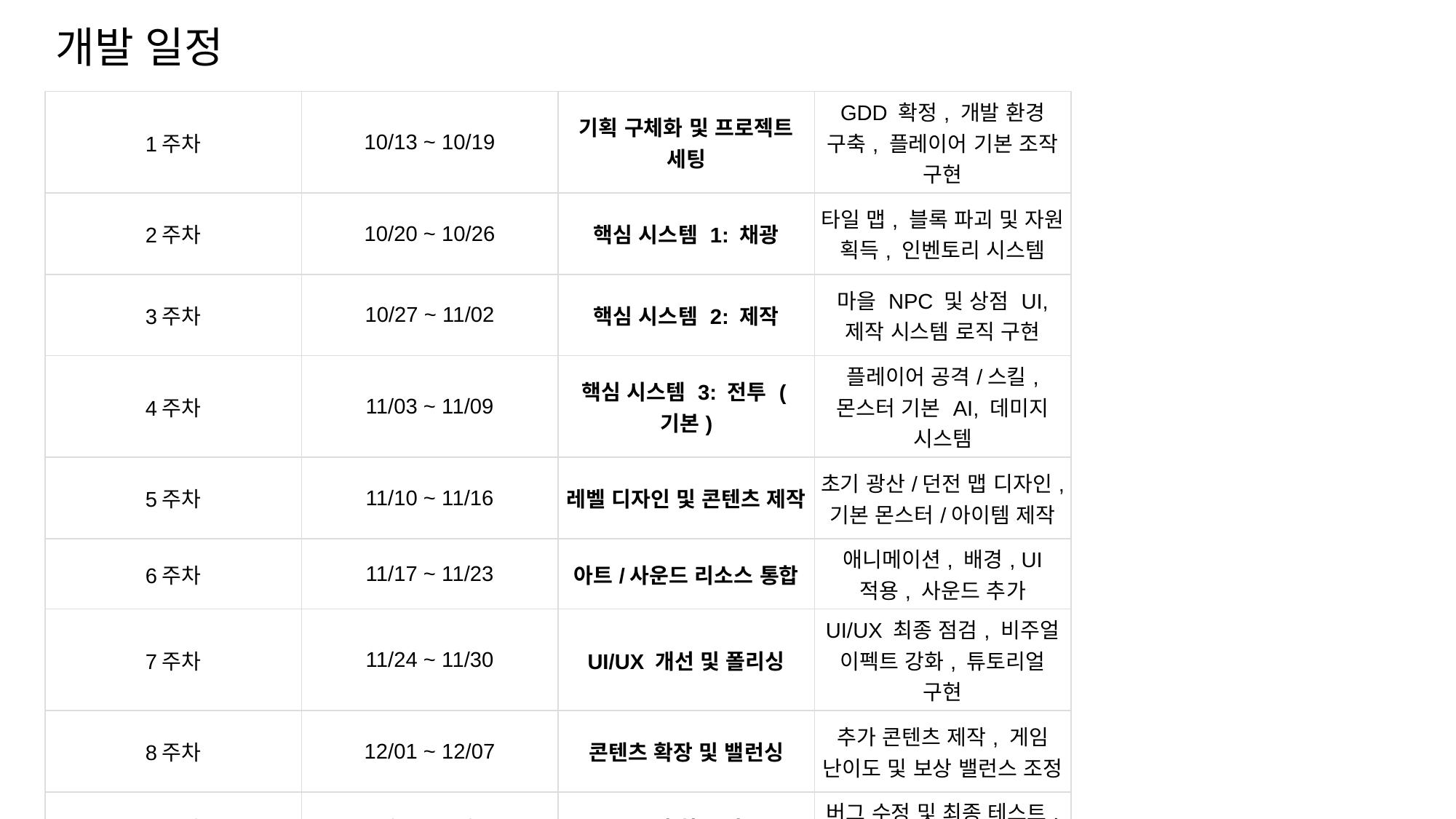

개발 일정
| 1주차 | 10/13 ~ 10/19 | 기획 구체화 및 프로젝트 세팅 | GDD 확정, 개발 환경 구축, 플레이어 기본 조작 구현 |
| --- | --- | --- | --- |
| 2주차 | 10/20 ~ 10/26 | 핵심 시스템 1: 채광 | 타일 맵, 블록 파괴 및 자원 획득, 인벤토리 시스템 |
| 3주차 | 10/27 ~ 11/02 | 핵심 시스템 2: 제작 | 마을 NPC 및 상점 UI, 제작 시스템 로직 구현 |
| 4주차 | 11/03 ~ 11/09 | 핵심 시스템 3: 전투 (기본) | 플레이어 공격/스킬, 몬스터 기본 AI, 데미지 시스템 |
| 5주차 | 11/10 ~ 11/16 | 레벨 디자인 및 콘텐츠 제작 | 초기 광산/던전 맵 디자인, 기본 몬스터/아이템 제작 |
| 6주차 | 11/17 ~ 11/23 | 아트/사운드 리소스 통합 | 애니메이션, 배경, UI 적용, 사운드 추가 |
| 7주차 | 11/24 ~ 11/30 | UI/UX 개선 및 폴리싱 | UI/UX 최종 점검, 비주얼 이펙트 강화, 튜토리얼 구현 |
| 8주차 | 12/01 ~ 12/07 | 콘텐츠 확장 및 밸런싱 | 추가 콘텐츠 제작, 게임 난이도 및 보상 밸런스 조정 |
| 9주차 | 12/08 ~ 12/14 | QA 및 최종 빌드 | 버그 수정 및 최종 테스트, 마켓 출시 준비 |